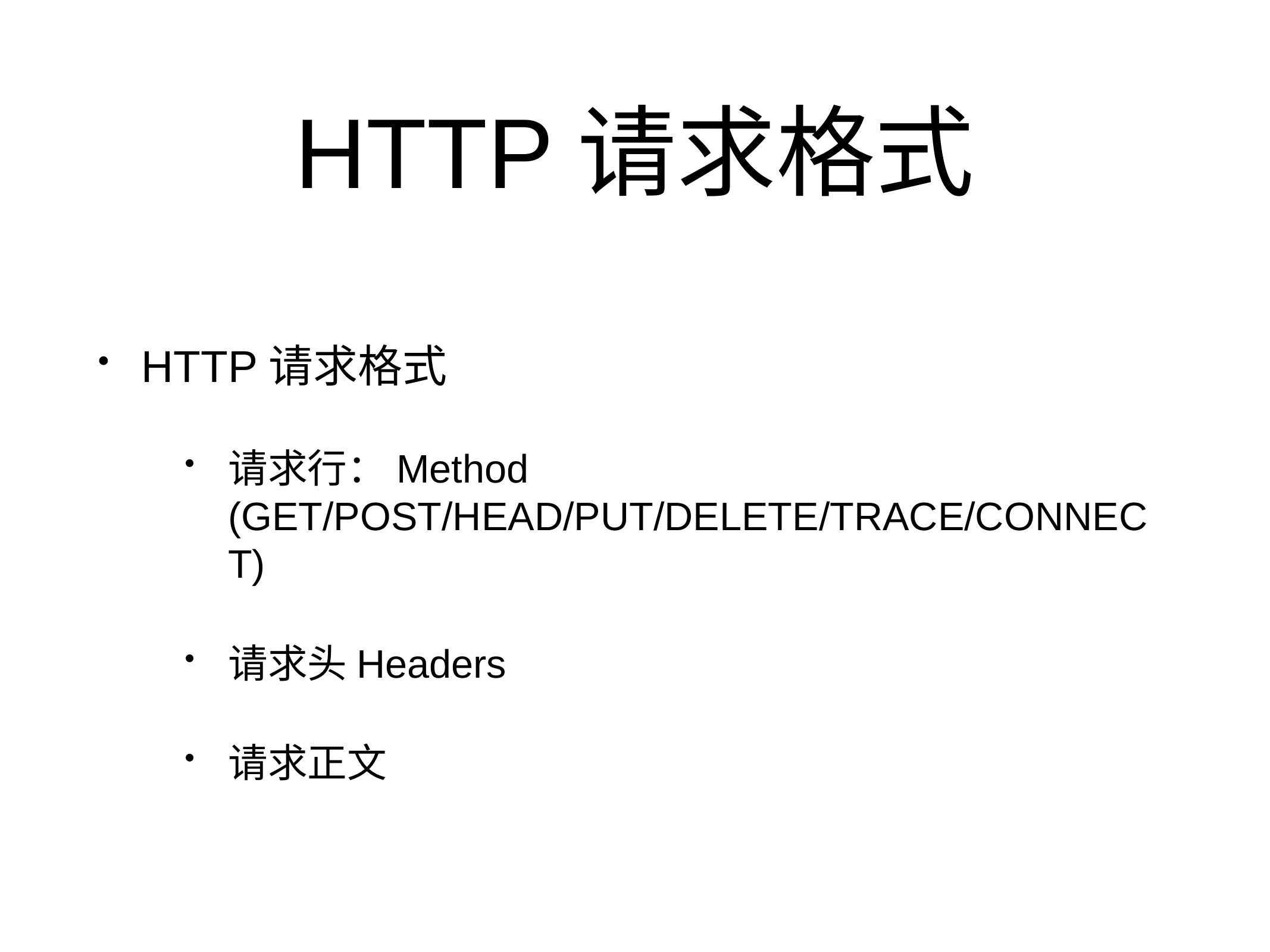

# HTTP请求格式
HTTP请求格式
请求行：Method (GET/POST/HEAD/PUT/DELETE/TRACE/CONNECT)
请求头Headers
请求正文